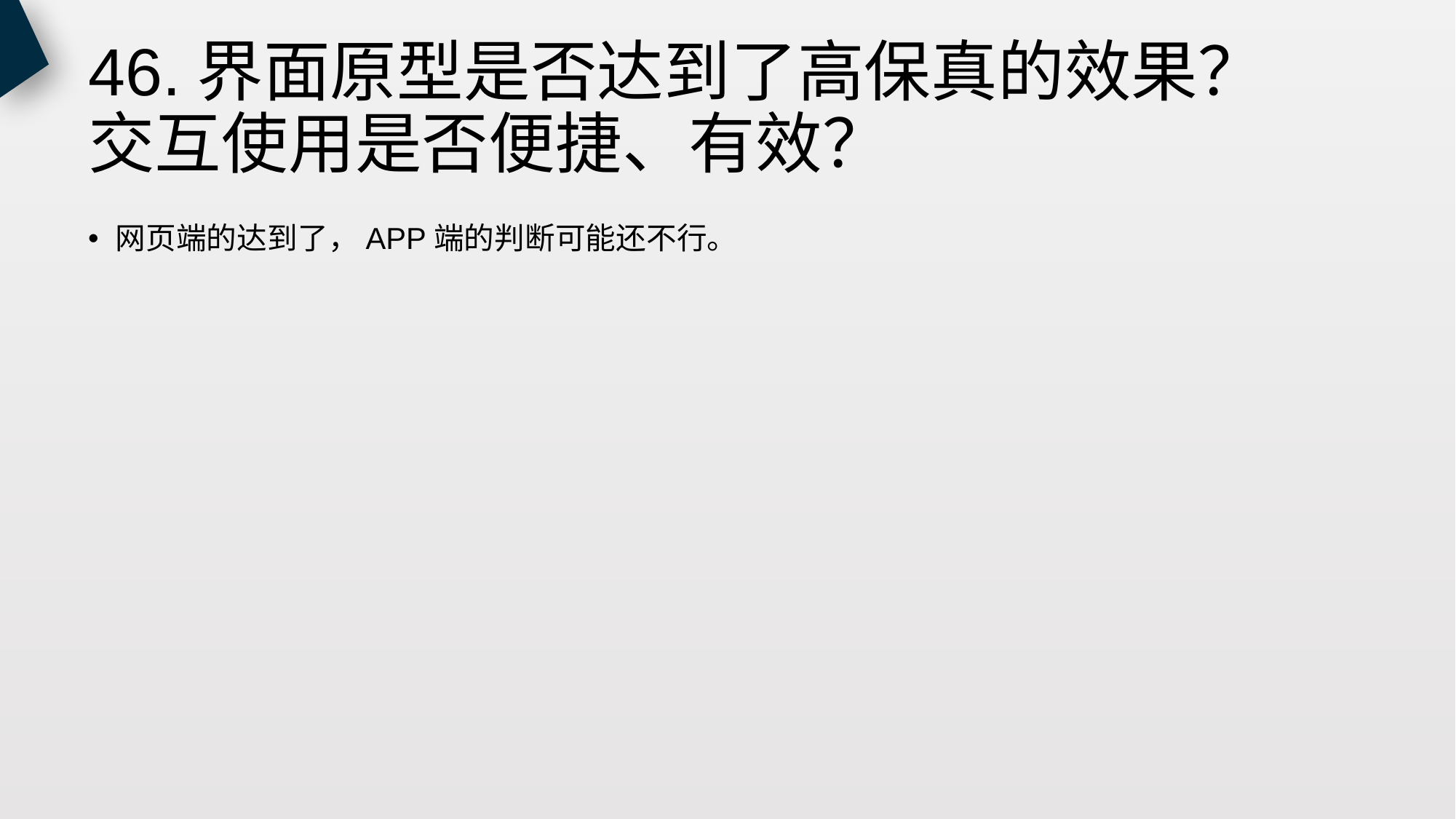

# 46.界面原型是否达到了高保真的效果？交互使用是否便捷、有效？
网页端的达到了，APP端的判断可能还不行。